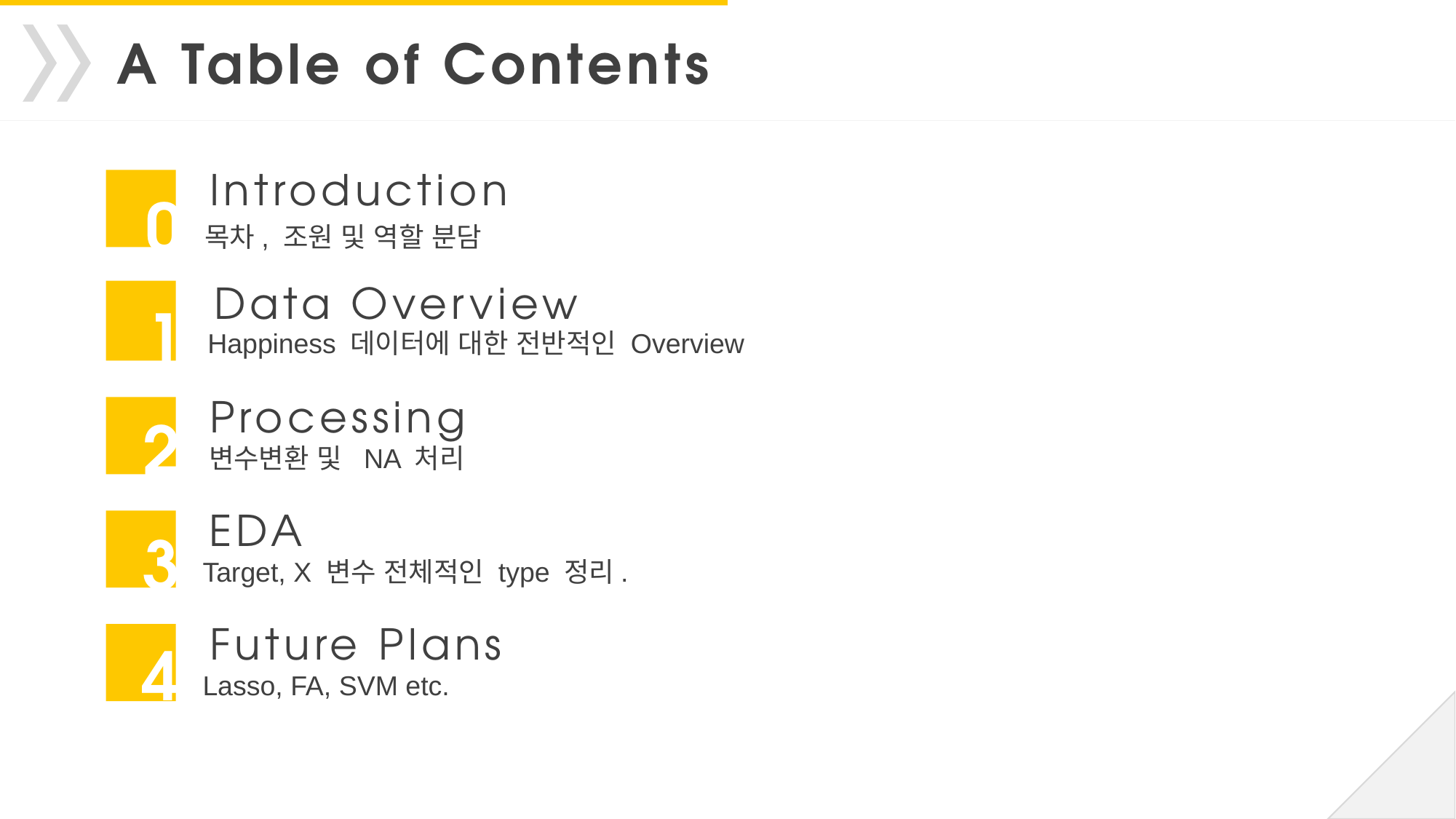

A Table of Contents

Introduction
목차, 조원 및 역할 분담

0
Data Overview
 Happiness 데이터에 대한 전반적인 Overview

1
Processing
변수변환 및  NA 처리

2
EDA
 Target, X 변수 전체적인 type 정리.

3
Future Plans
 Lasso, FA, SVM etc.

4